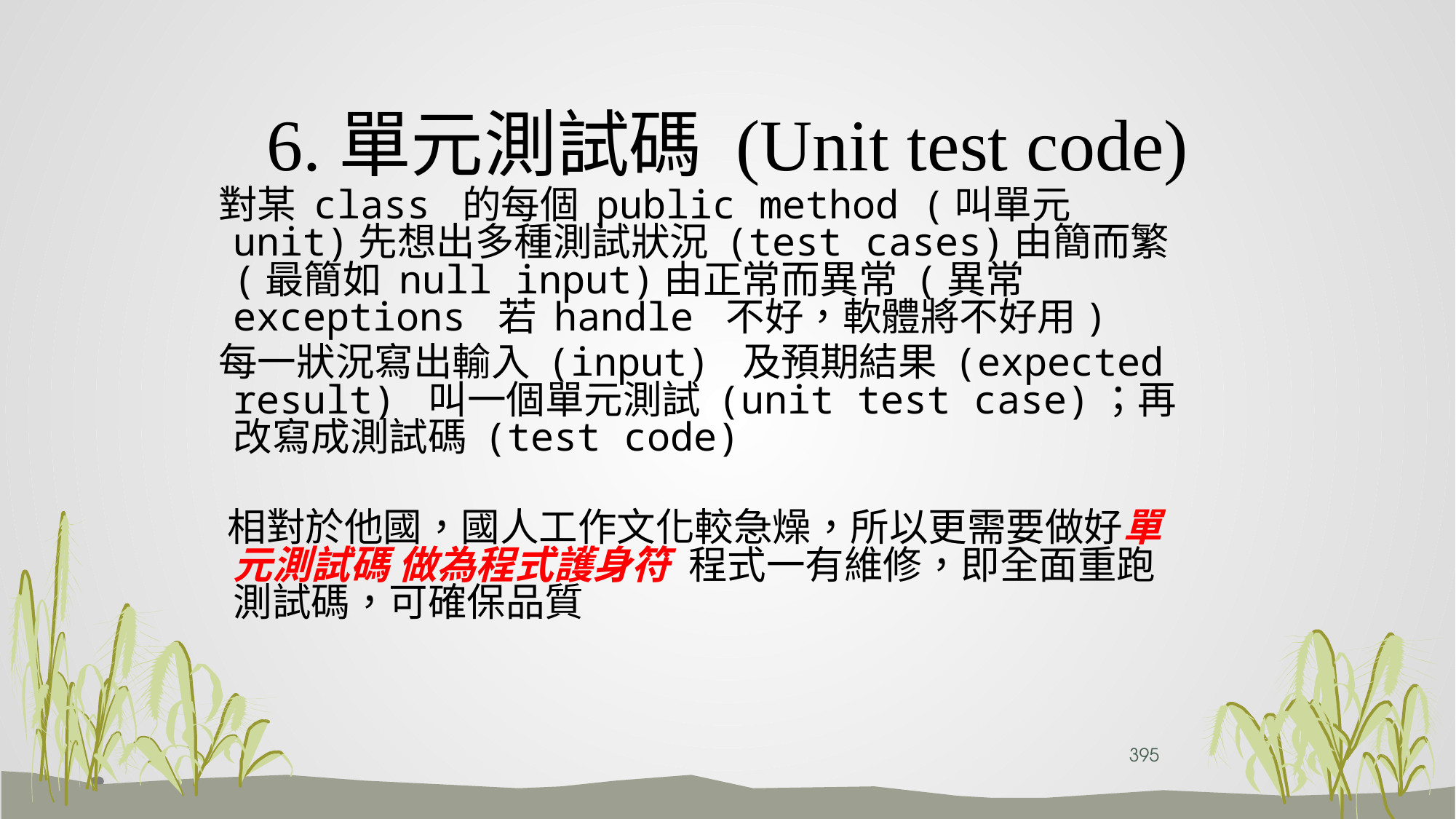

# 6.單元測試碼 (Unit test code)
  對某 class 的每個 public method (叫單元 unit)先想出多種測試狀況 (test cases)由簡而繁(最簡如 null input)由正常而異常 (異常exceptions 若 handle 不好，軟體將不好用)
  每一狀況寫出輸入 (input) 及預期結果 (expected result) 叫一個單元測試 (unit test case)；再改寫成測試碼 (test code)

   相對於他國，國人工作文化較急燥，所以更需要做好單元測試碼 做為程式護身符  程式一有維修，即全面重跑測試碼，可確保品質
395